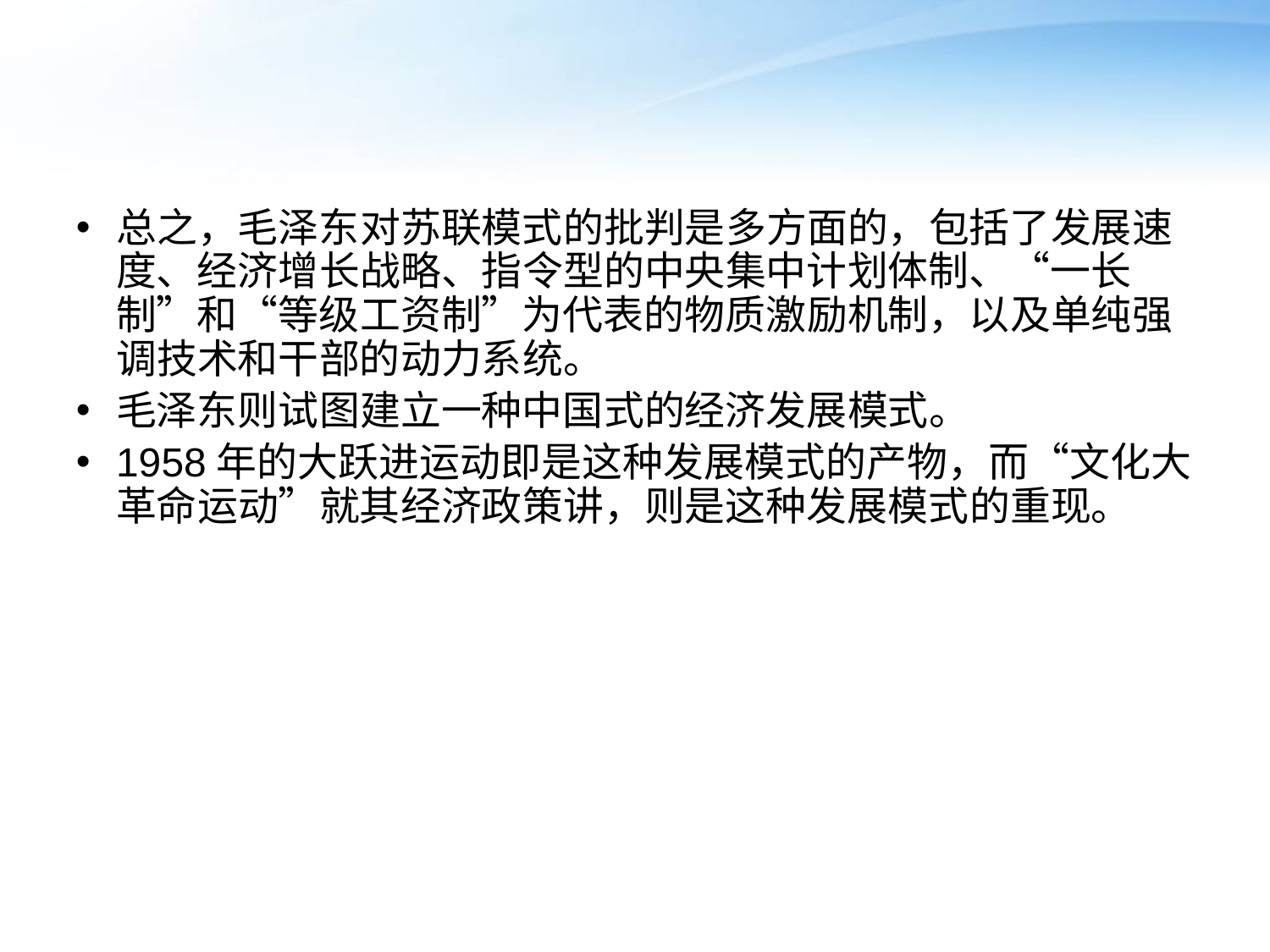

#
总之，毛泽东对苏联模式的批判是多方面的，包括了发展速度、经济增长战略、指令型的中央集中计划体制、“一长制”和“等级工资制”为代表的物质激励机制，以及单纯强调技术和干部的动力系统。
毛泽东则试图建立一种中国式的经济发展模式。
1958年的大跃进运动即是这种发展模式的产物，而“文化大革命运动”就其经济政策讲，则是这种发展模式的重现。